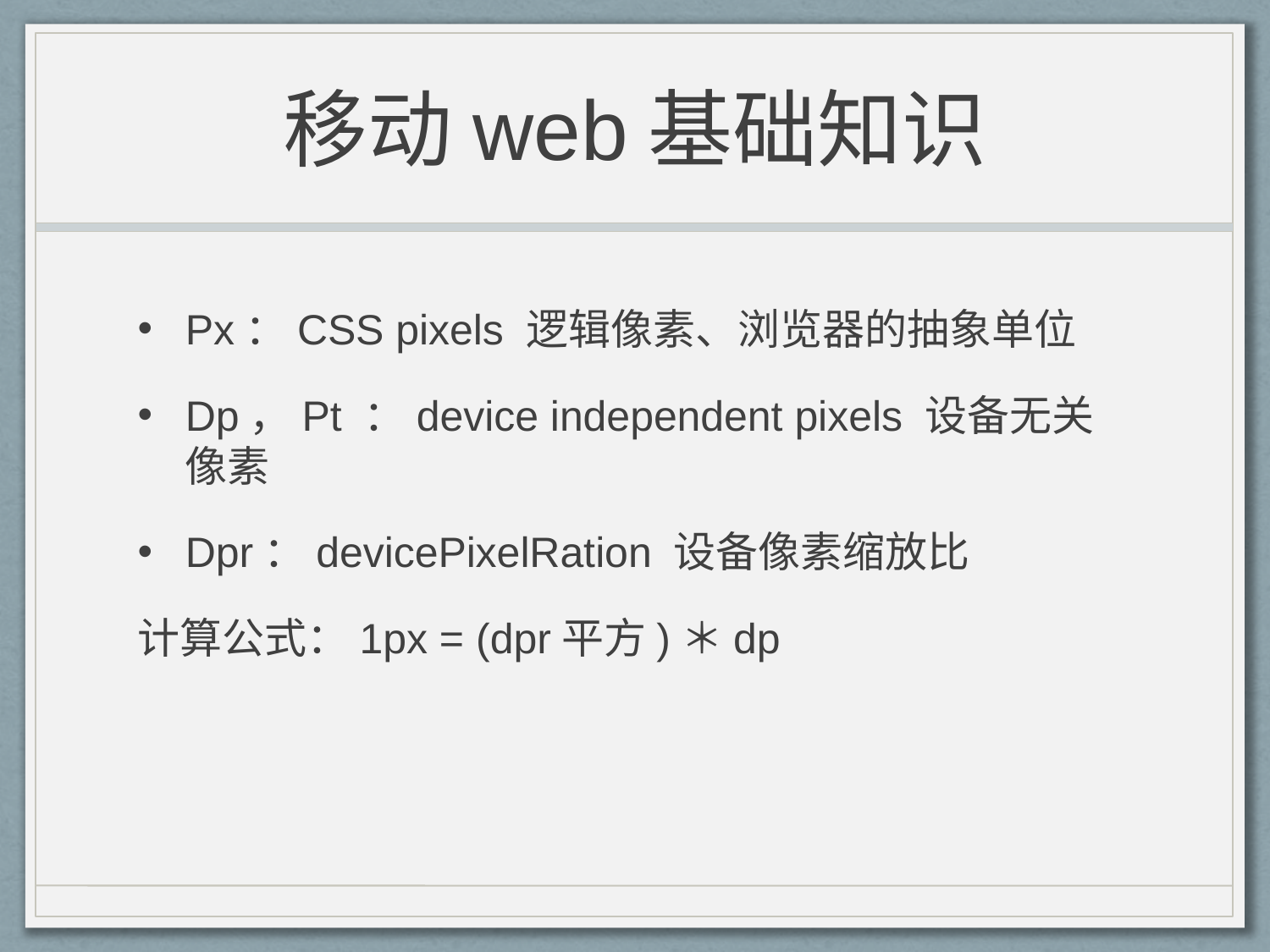

# 移动web基础知识
Px：CSS pixels 逻辑像素、浏览器的抽象单位
Dp，Pt ：device independent pixels 设备无关像素
Dpr：devicePixelRation 设备像素缩放比
计算公式：1px = (dpr平方)＊dp